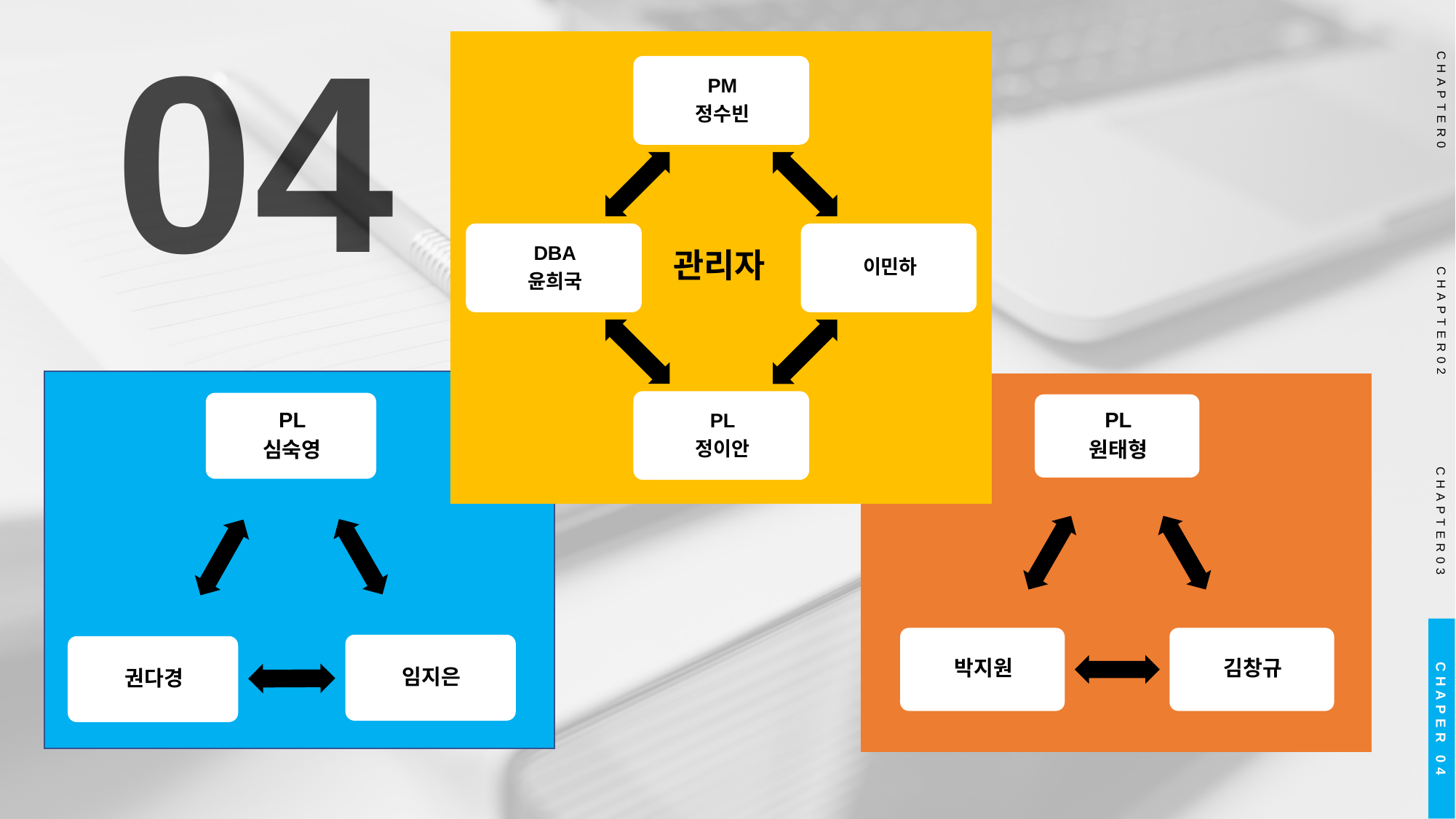

04

PM
정수빈

이민하

PL
정이안

DBA
윤희국

CHAPTER0
MVC2 Model
관리자
CHAPTER02
PL
원태형

김창규

박지원

PL
심숙영

임지은

권다경

CHAPTER03
CHAPER 04